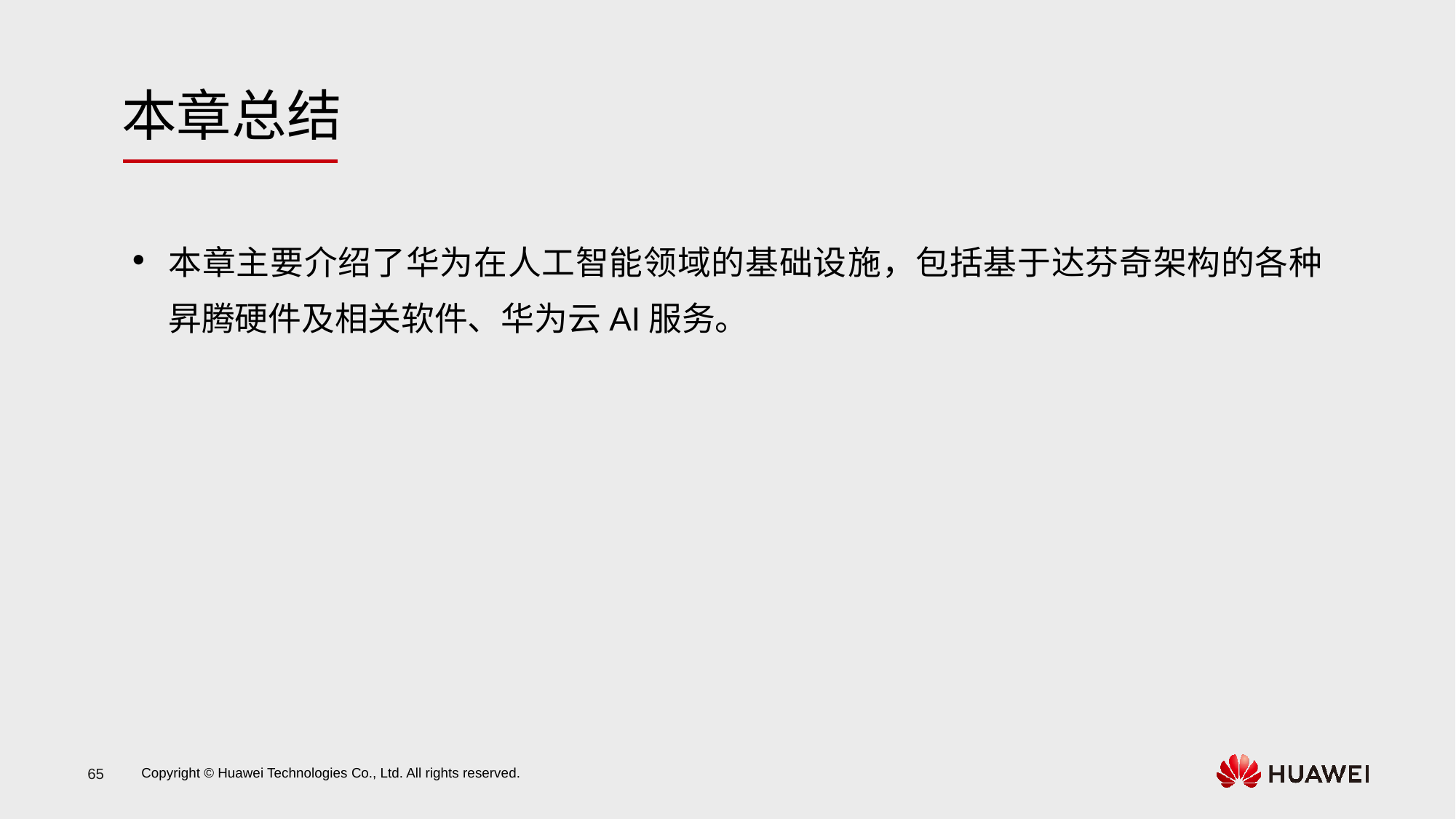

本章主要介绍了华为在人工智能领域的基础设施，包括基于达芬奇架构的各种昇腾硬件及相关软件、华为云AI服务。